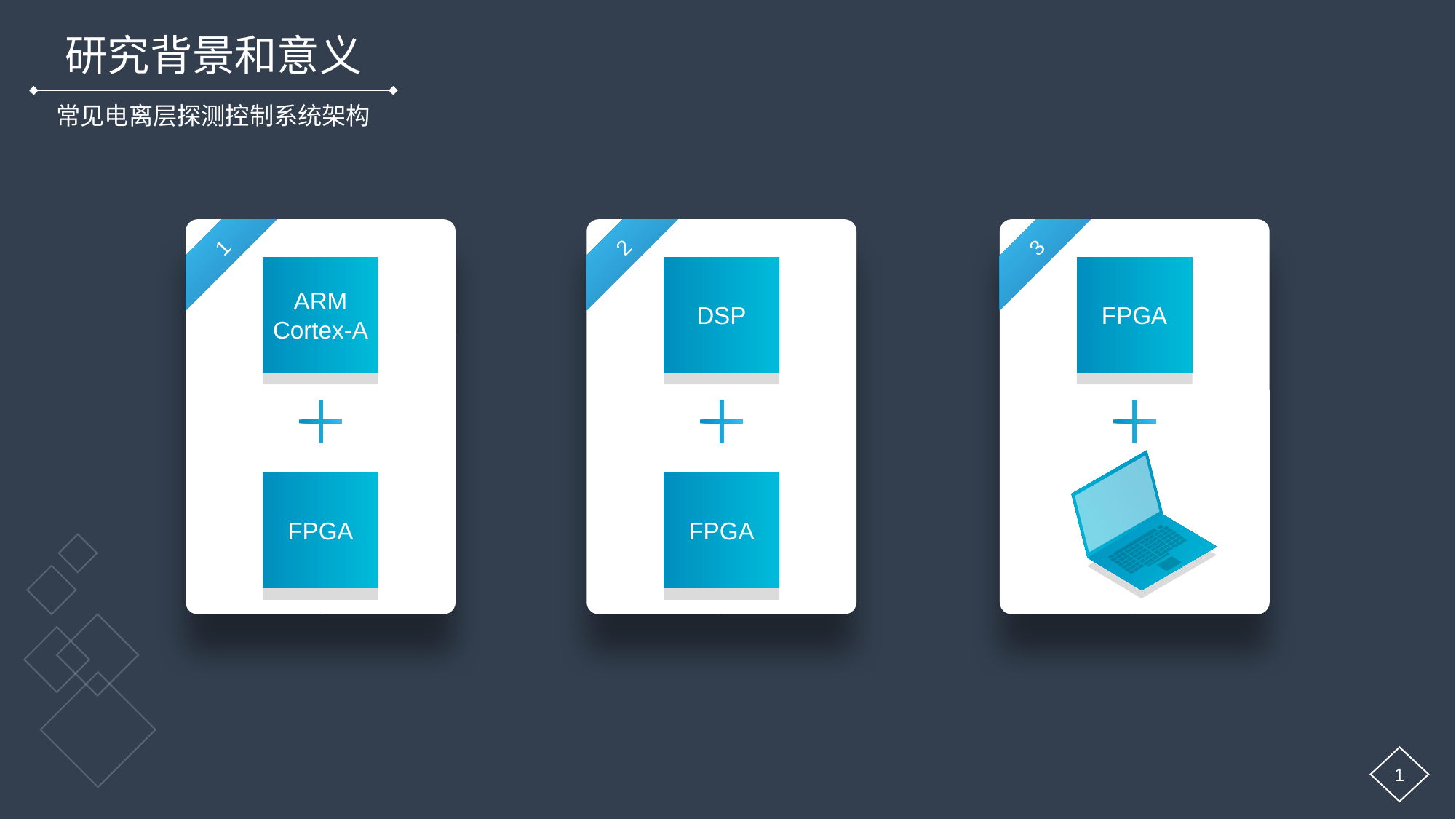

研究背景和意义
常见电离层探测控制系统架构

1

2

3
ARM
Cortex-A

DSP

FPGA

FPGA

FPGA

1